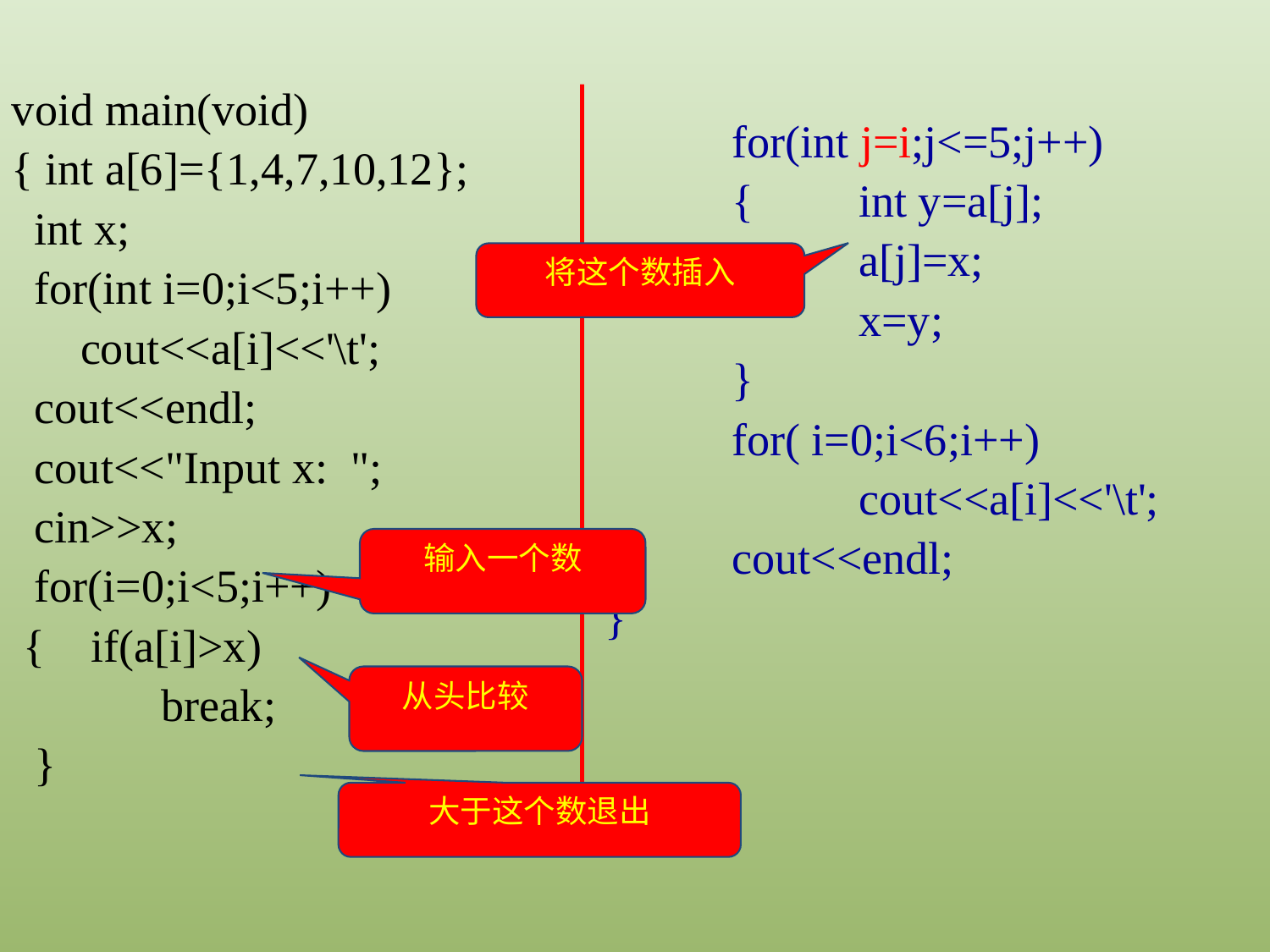

void main(void)
{ int a[6]={1,4,7,10,12};
  int x;
  for(int i=0;i<5;i++)
      cout<<a[i]<<'\t';
  cout<<endl;
  cout<<"Input x:  ";
  cin>>x;
  for(i=0;i<5;i++)
 {    if(a[i]>x)
	  break;
  }

	for(int j=i;j<=5;j++)
	{	int y=a[j];
		a[j]=x;
		x=y;
	}
	for( i=0;i<6;i++)
		cout<<a[i]<<'\t';
	cout<<endl;
}
将这个数插入
输入一个数
从头比较
大于这个数退出
319